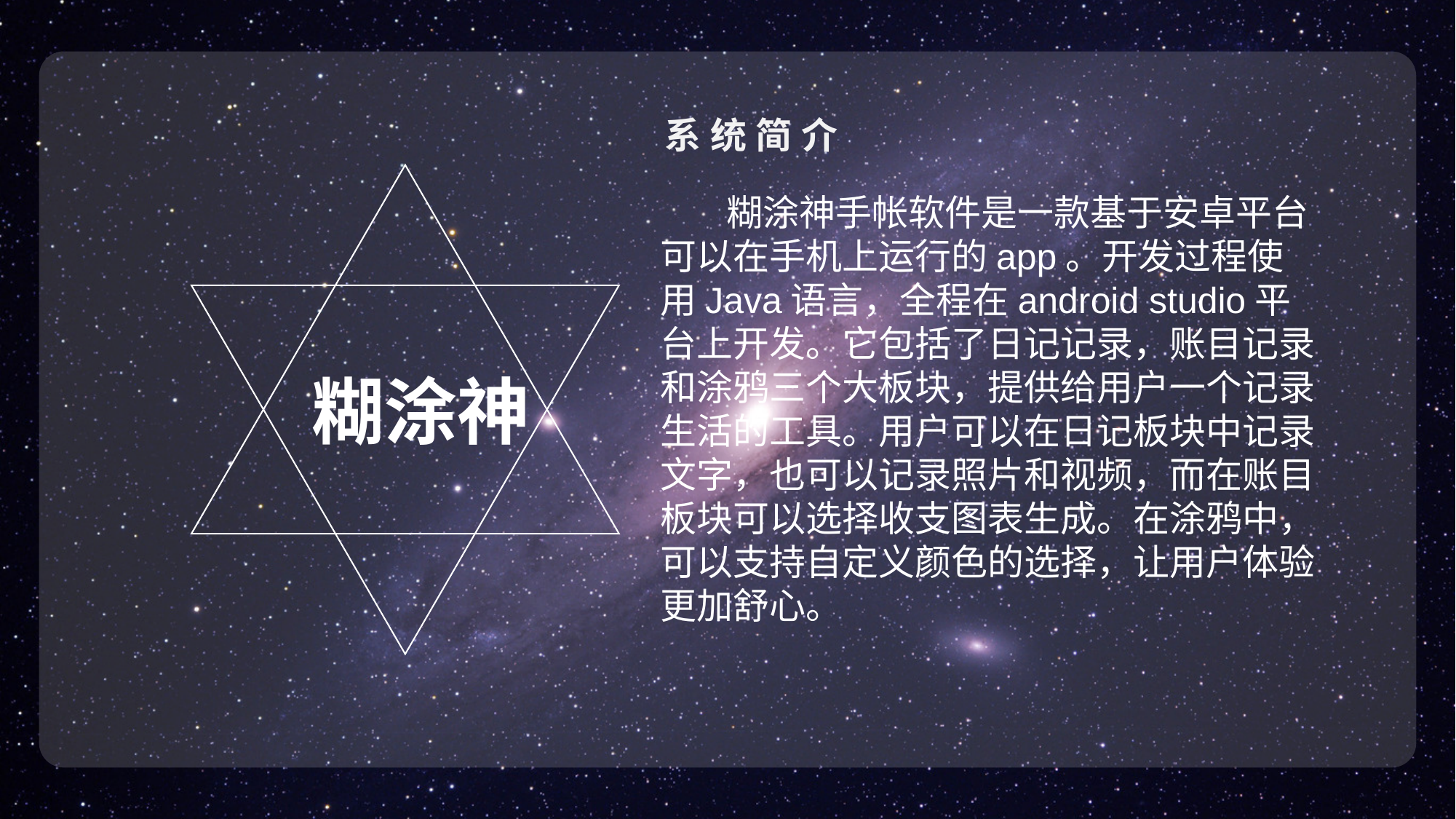

系统简介

       糊涂神手帐软件是一款基于安卓平台可以在手机上运行的app。开发过程使用Java语言，全程在android studio平台上开发。它包括了日记记录，账目记录和涂鸦三个大板块，提供给用户一个记录生活的工具。用户可以在日记板块中记录文字，也可以记录照片和视频，而在账目板块可以选择收支图表生成。在涂鸦中，可以支持自定义颜色的选择，让用户体验更加舒心。

糊涂神